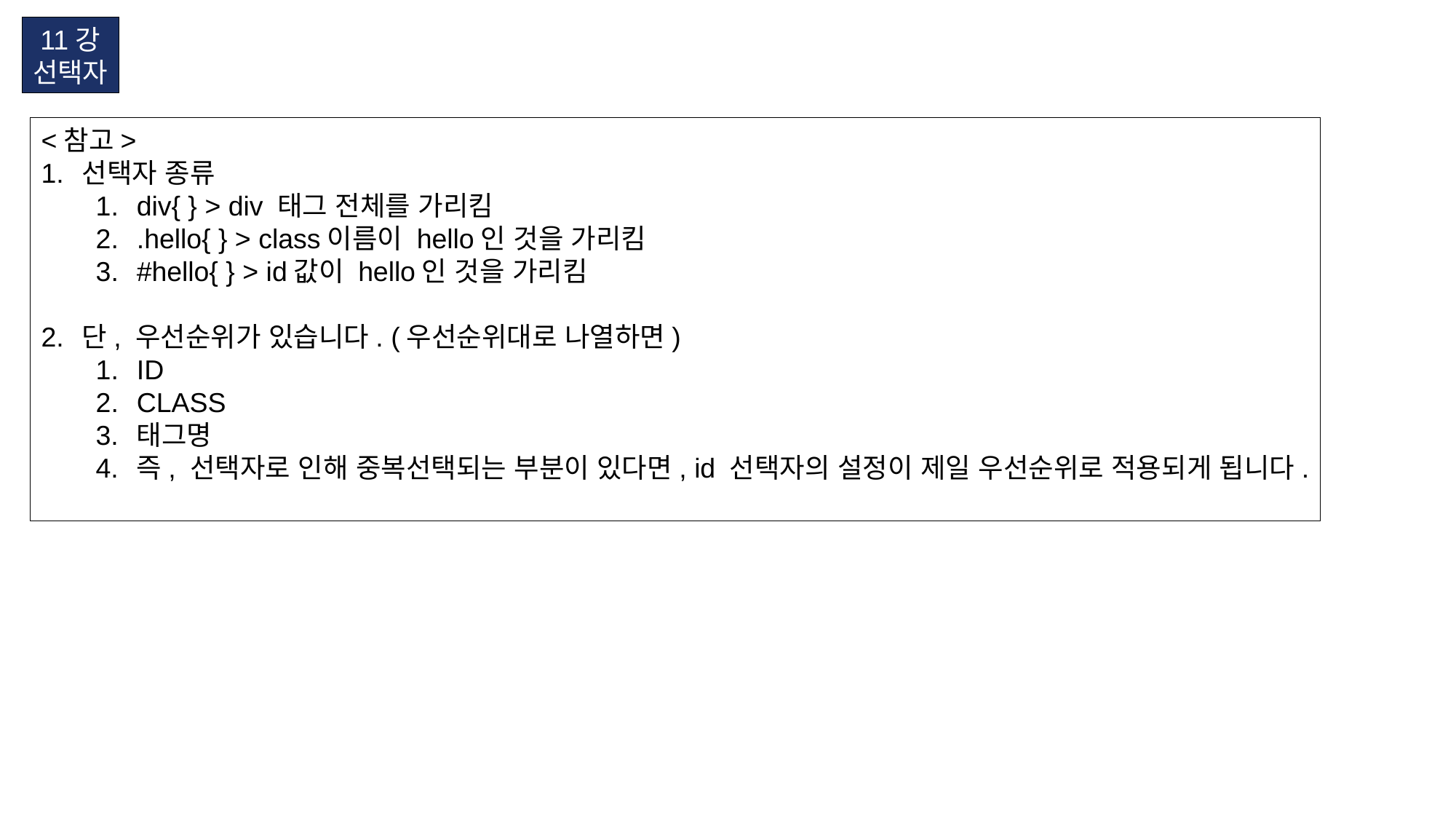

11강
선택자
<참고>
선택자 종류
div{ } > div 태그 전체를 가리킴
.hello{ } > class이름이 hello인 것을 가리킴
#hello{ } > id값이 hello인 것을 가리킴

단, 우선순위가 있습니다. (우선순위대로 나열하면)
ID
CLASS
태그명
즉, 선택자로 인해 중복선택되는 부분이 있다면, id 선택자의 설정이 제일 우선순위로 적용되게 됩니다.